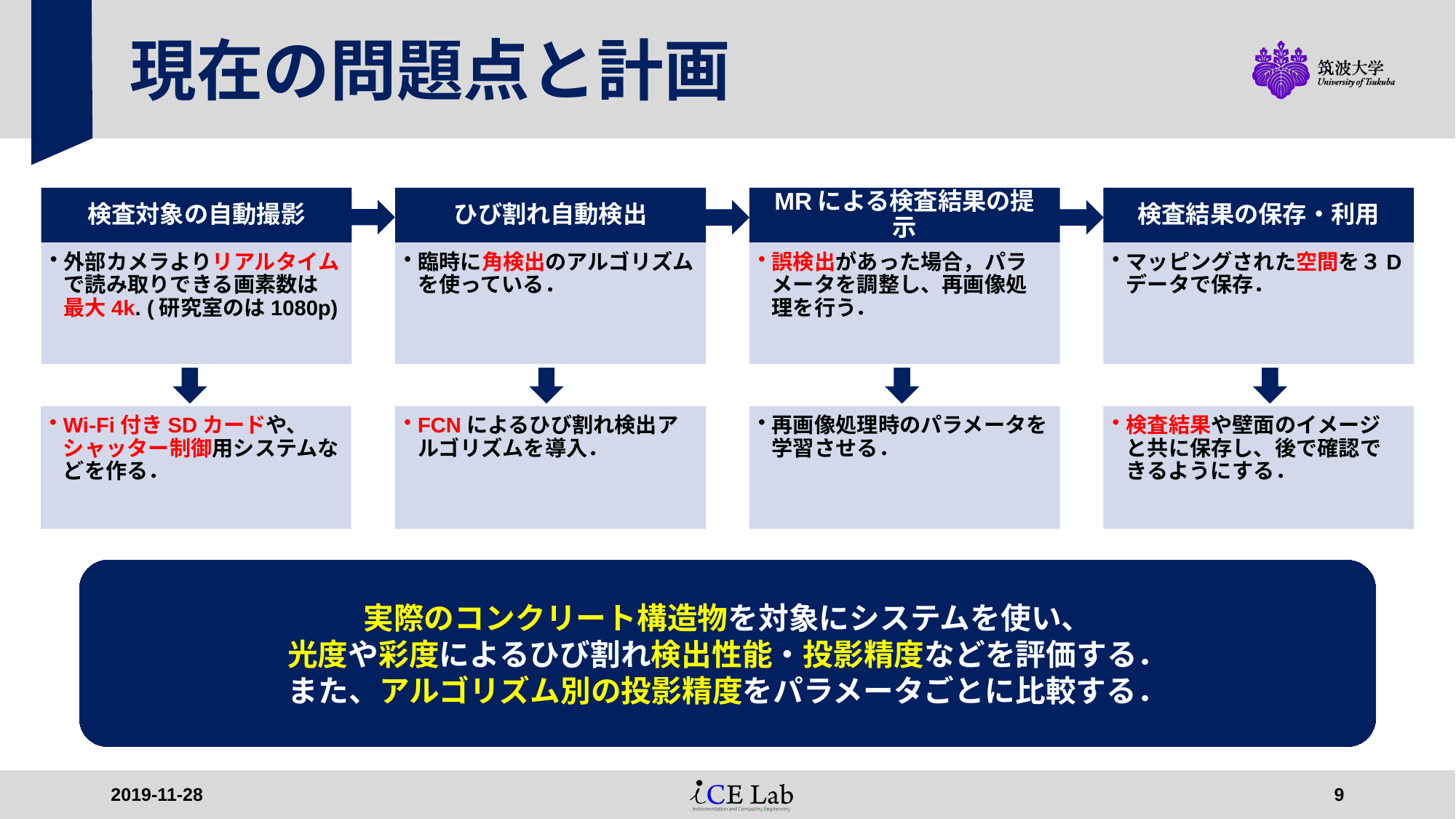

# 現在の問題点と計画
検査対象の自動撮影
外部カメラよりリアルタイムで読み取りできる画素数は最大4k. (研究室のは1080p)
ひび割れ自動検出
臨時に角検出のアルゴリズムを使っている．
MRによる検査結果の提示
誤検出があった場合，パラメータを調整し、再画像処理を行う．
検査結果の保存・利用
マッピングされた空間を３Dデータで保存．

Wi-Fi付きSDカードや、
シャッター制御用システムなどを作る．

FCNによるひび割れ検出アルゴリズムを導入．

再画像処理時のパラメータを学習させる．

検査結果や壁面のイメージと共に保存し、後で確認できるようにする．
実際のコンクリート構造物を対象にシステムを使い、
光度や彩度によるひび割れ検出性能・投影精度などを評価する．
また、アルゴリズム別の投影精度をパラメータごとに比較する．
2019-11-28
9